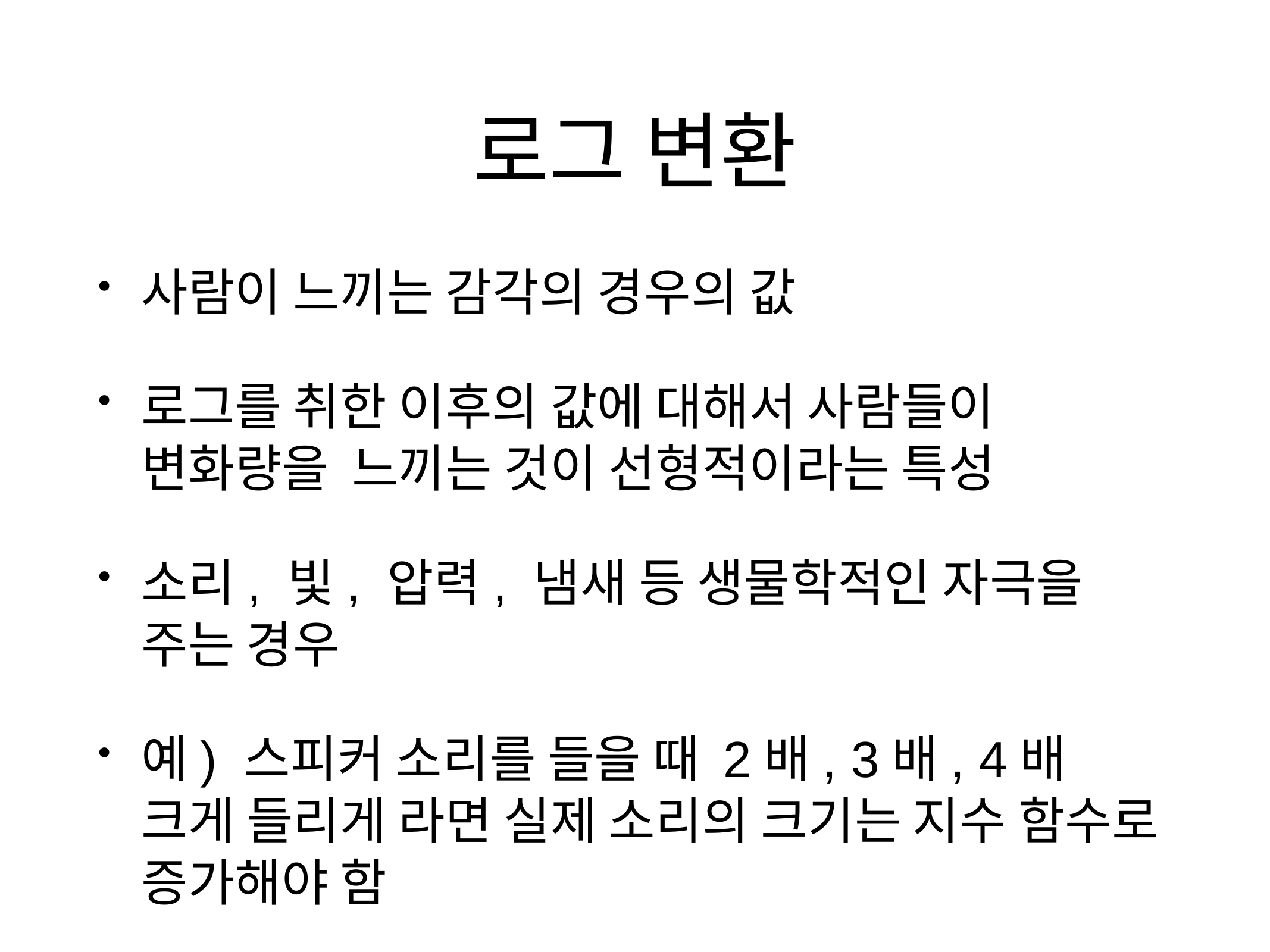

# 로그 변환
사람이 느끼는 감각의 경우의 값
로그를 취한 이후의 값에 대해서 사람들이 변화량을  느끼는 것이 선형적이라는 특성
소리, 빛, 압력, 냄새 등 생물학적인 자극을 주는 경우
예) 스피커 소리를 들을 때 2배, 3배, 4배 크게 들리게 라면 실제 소리의 크기는 지수 함수로 증가해야 함
144